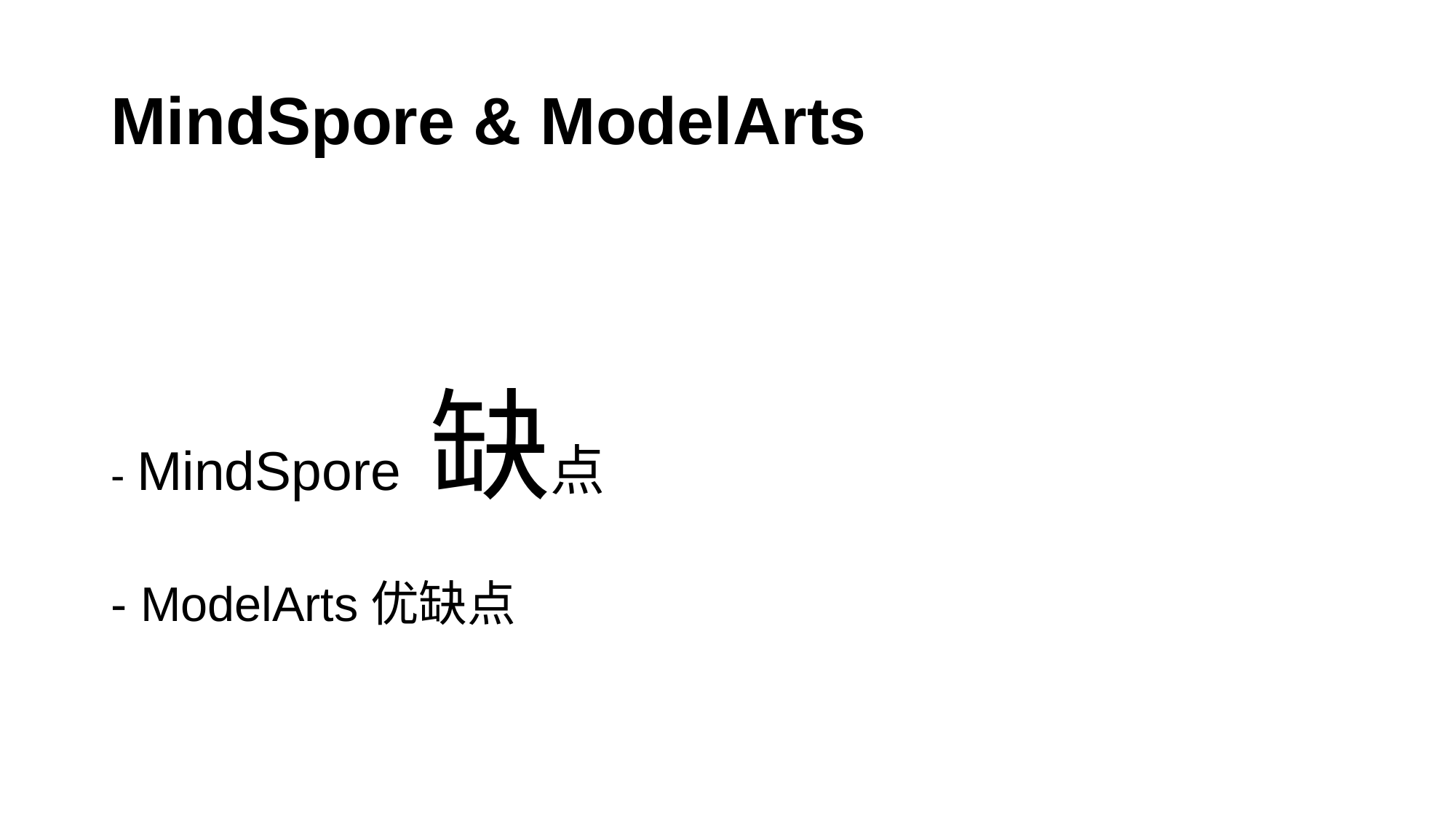

# MindSpore & ModelArts
- MindSpore 缺点
- ModelArts优缺点